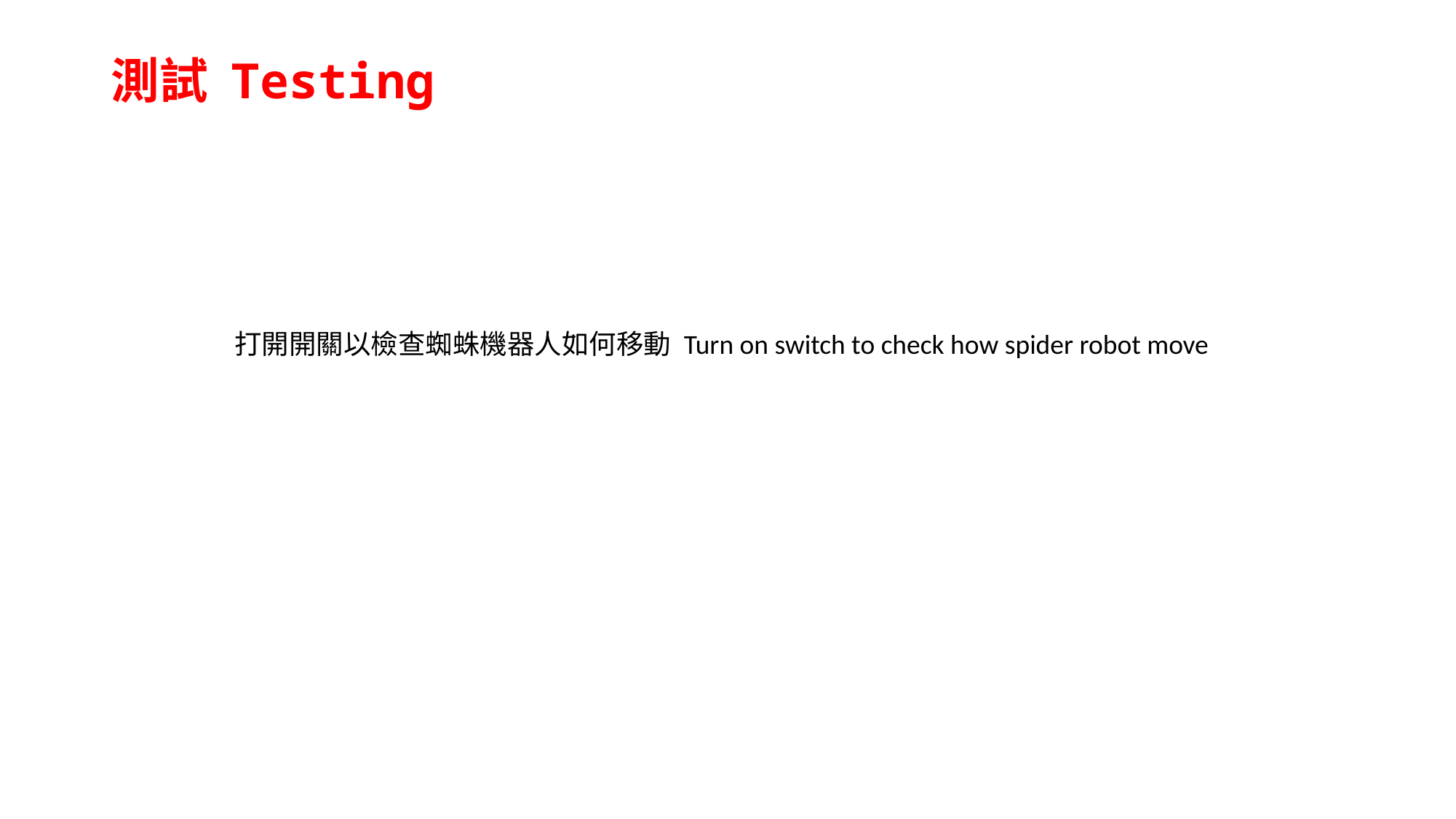

# 測試 Testing
打開開關以檢查蜘蛛機器人如何移動 Turn on switch to check how spider robot move